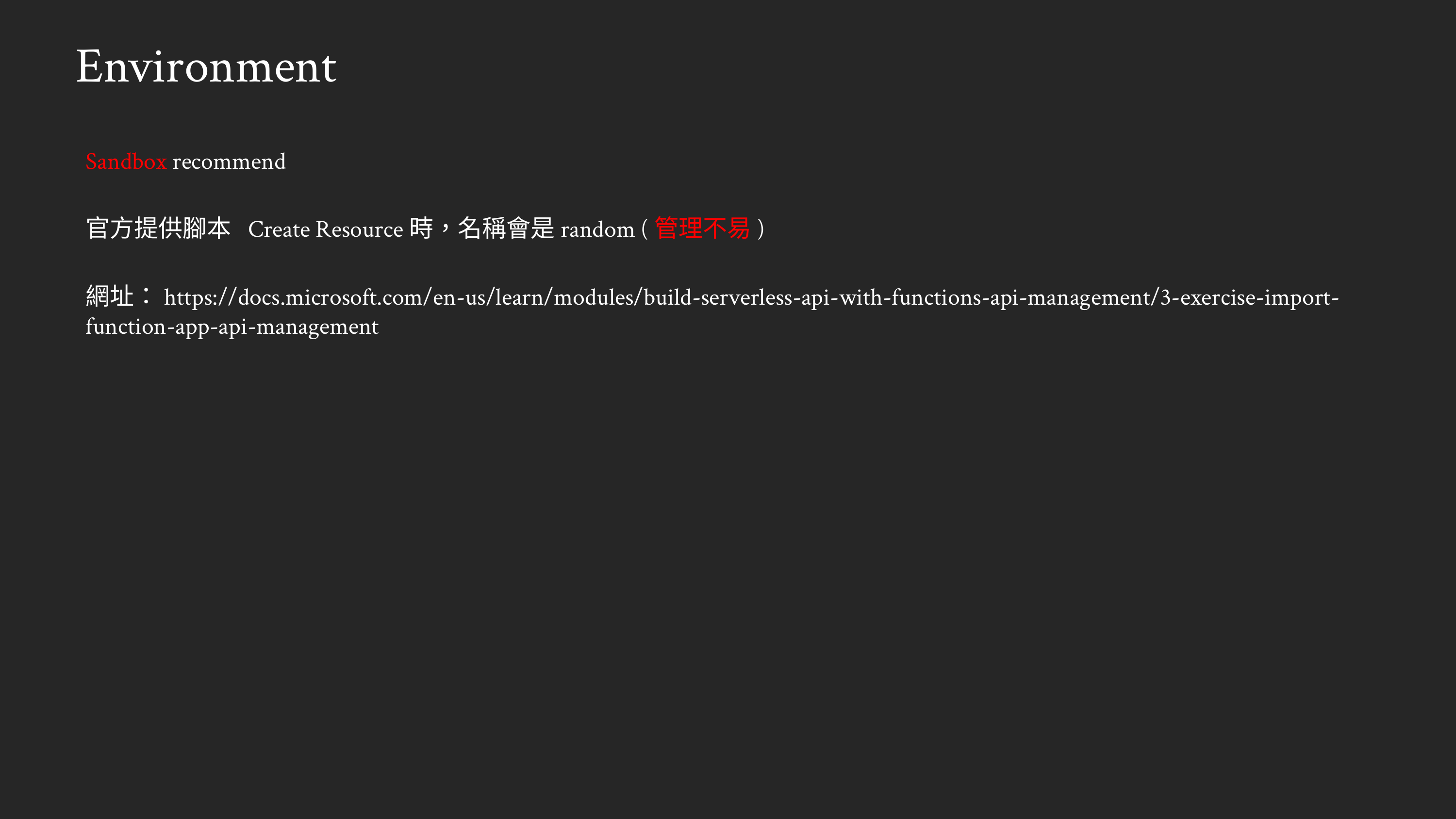

# Environment
Sandbox recommend

官方提供腳本  Create Resource時，名稱會是random (管理不易)

網址：https://docs.microsoft.com/en-us/learn/modules/build-serverless-api-with-functions-api-management/3-exercise-import-function-app-api-management